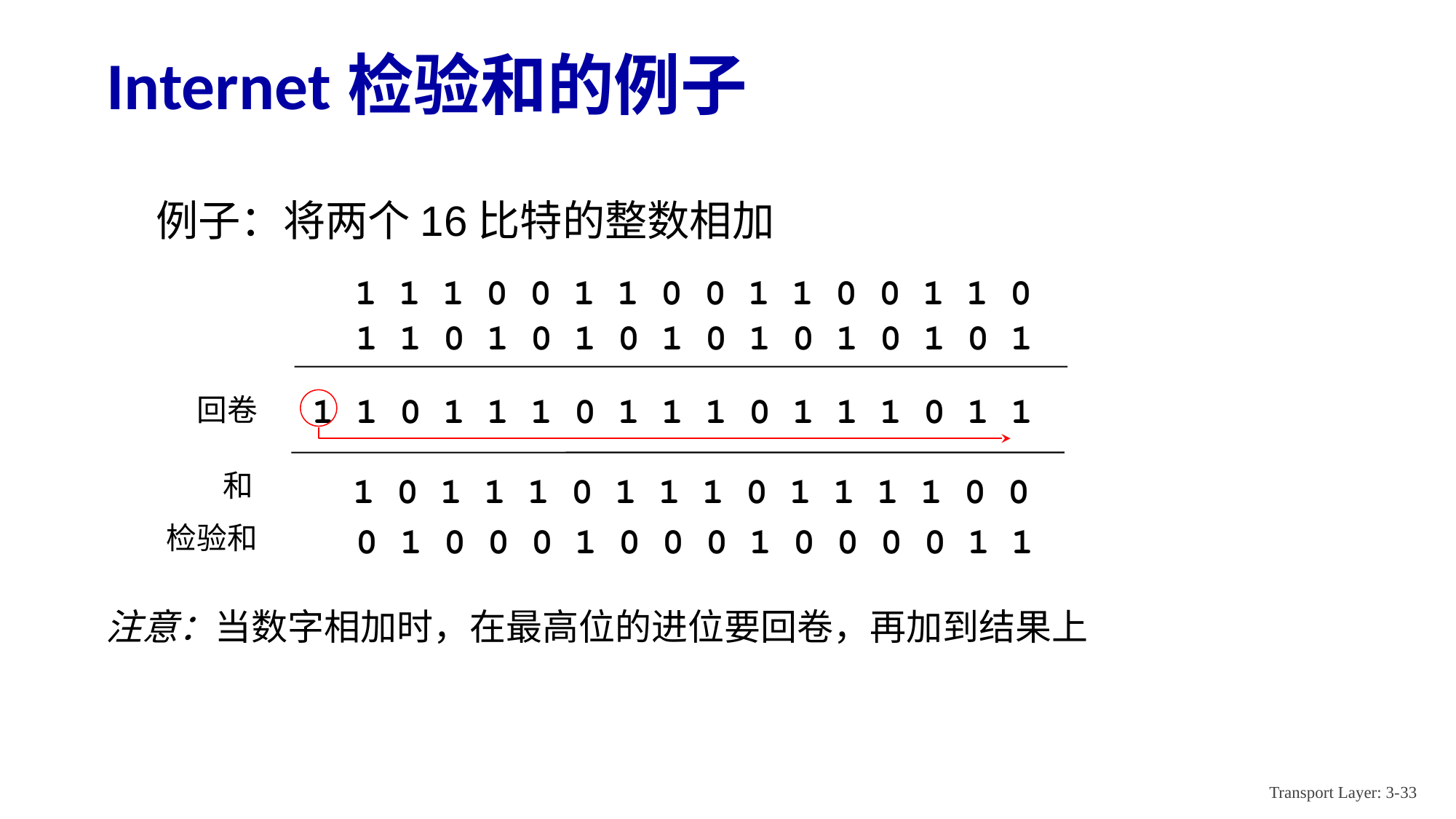

# Internet检验和的例子
例子：将两个16比特的整数相加
1 1 1 0 0 1 1 0 0 1 1 0 0 1 1 0
1 1 0 1 0 1 0 1 0 1 0 1 0 1 0 1

1 1 0 1 1 1 0 1 1 1 0 1 1 1 0 1 1
回卷

和
  1 0 1 1 1 0 1 1 1 0 1 1 1 1 0 0
  0 1 0 0 0 1 0 0 0 1 0 0 0 0 1 1
检验和
注意：当数字相加时，在最高位的进位要回卷，再加到结果上

Transport Layer: 3-33